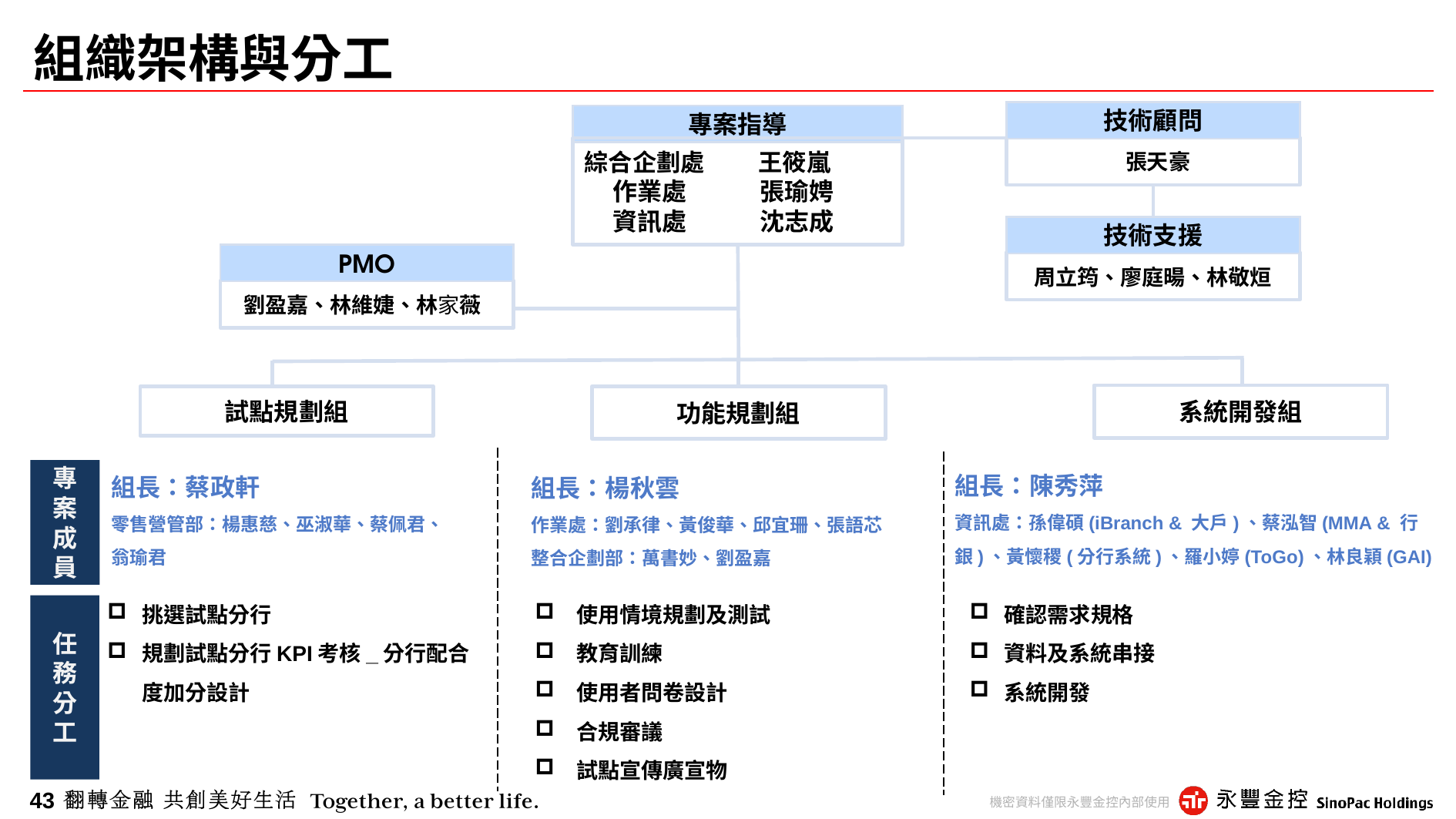

# 組織架構與分工
技術顧問
專案指導

綜合企劃處          王筱嵐
    作業處             張瑜娉
    資訊處             沈志成
張天豪
技術支援
PMO

周立筠、廖庭暘、林敬烜

劉盈嘉、林維婕、林家薇
系統開發組
功能規劃組
試點規劃組
組長：陳秀萍
資訊處：孫偉碩(iBranch & 大戶)、蔡泓智(MMA & 行銀)、黃懷稷(分行系統)、羅小婷(ToGo)、林良穎(GAI)
組長：蔡政軒
零售營管部：楊惠慈、巫淑華、蔡佩君、
翁瑜君
組長：楊秋雲
作業處：劉承律、黃俊華、邱宜珊、張語芯
整合企劃部：萬書妙、劉盈嘉
專
案
成
員
使用情境規劃及測試
教育訓練
使用者問卷設計
合規審議
試點宣傳廣宣物
挑選試點分行
規劃試點分行KPI考核_分行配合度加分設計
確認需求規格
資料及系統串接
系統開發
任
務
分
工